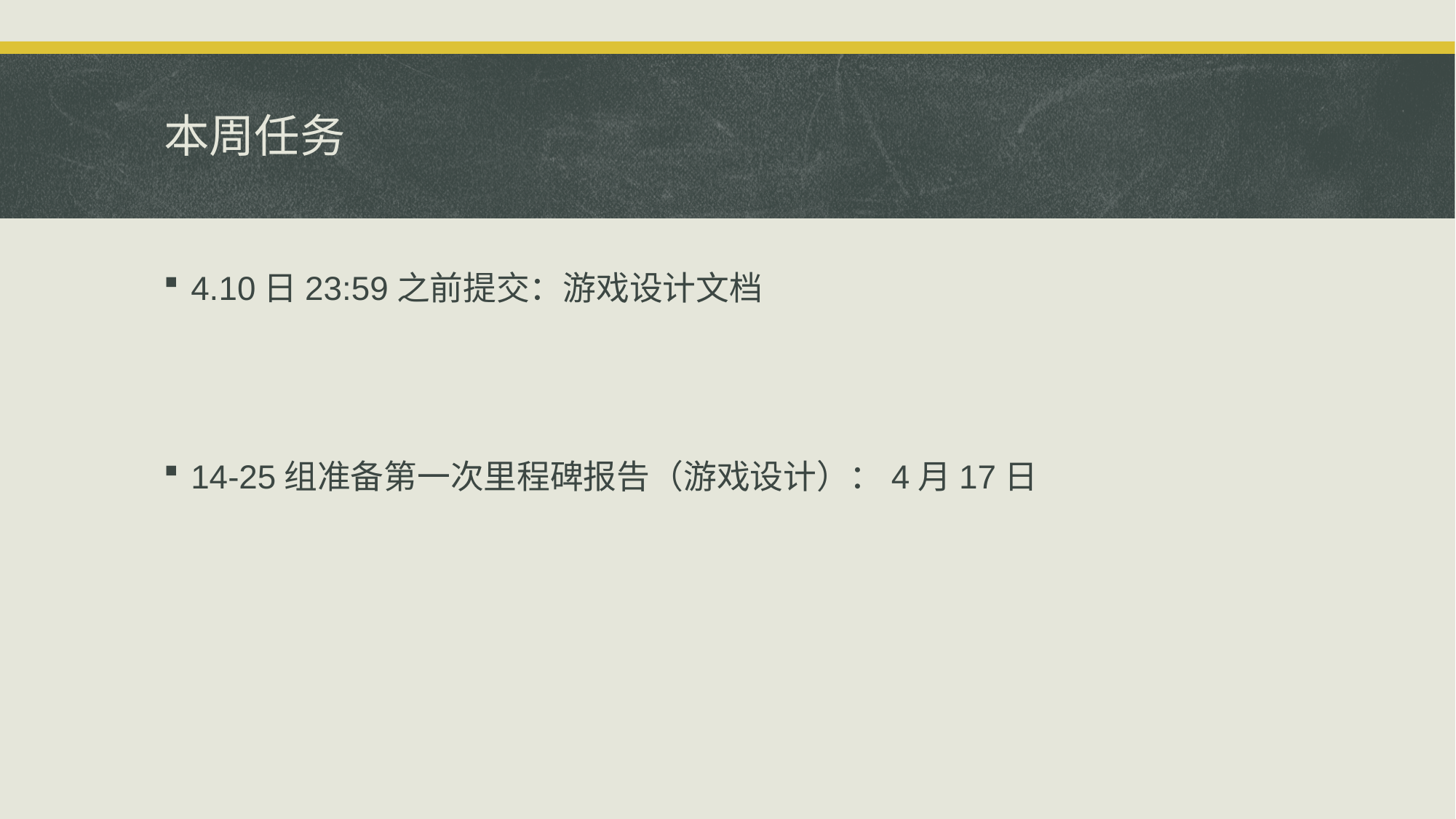

# 本周任务
4.10日23:59之前提交：游戏设计文档

14-25组准备第一次里程碑报告（游戏设计）：4月17日